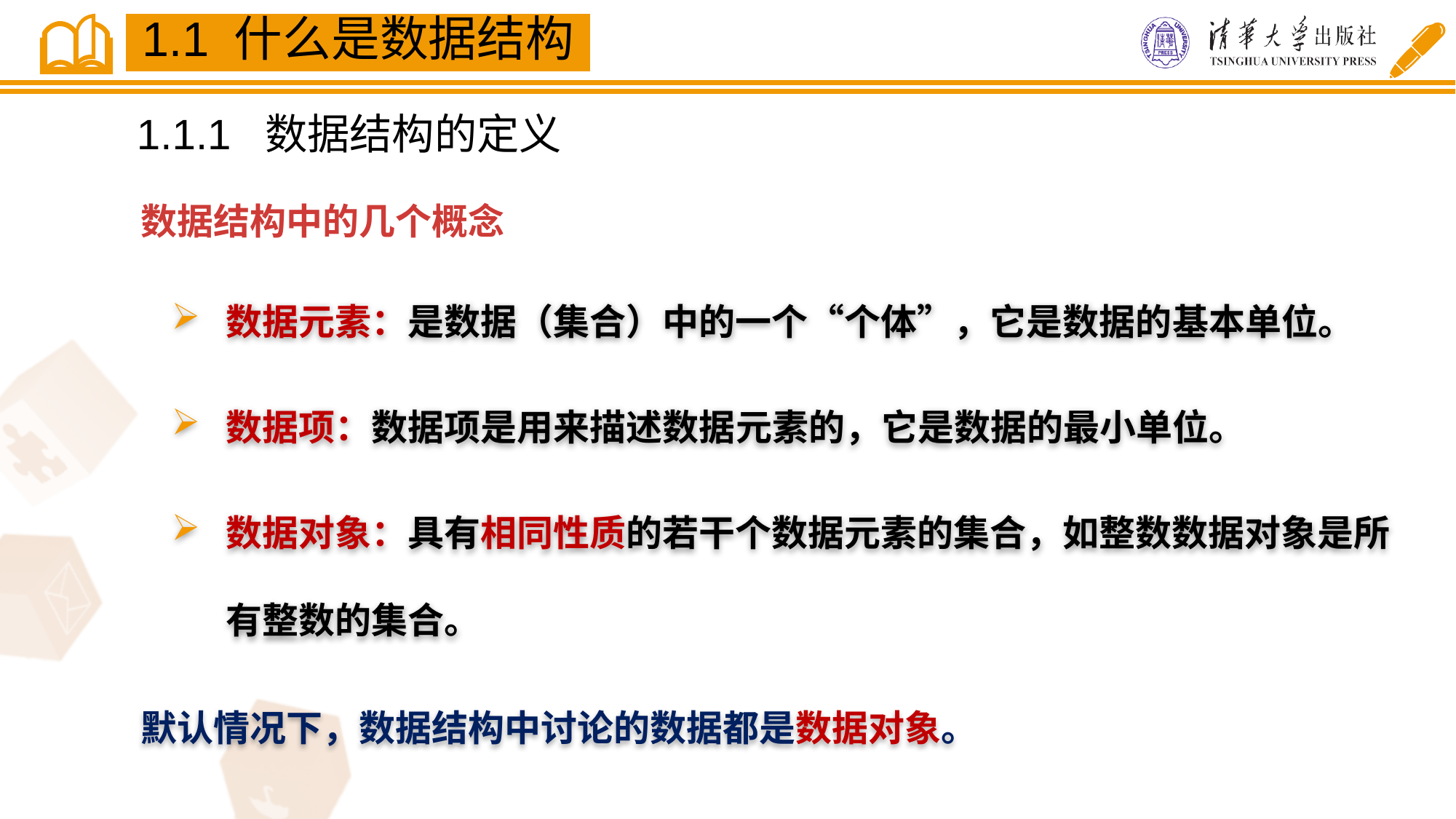

1.1 什么是数据结构
1.1.1  数据结构的定义
数据结构中的几个概念
数据元素：是数据（集合）中的一个“个体”，它是数据的基本单位。
数据项：数据项是用来描述数据元素的，它是数据的最小单位。
数据对象：具有相同性质的若干个数据元素的集合，如整数数据对象是所有整数的集合。
默认情况下，数据结构中讨论的数据都是数据对象。